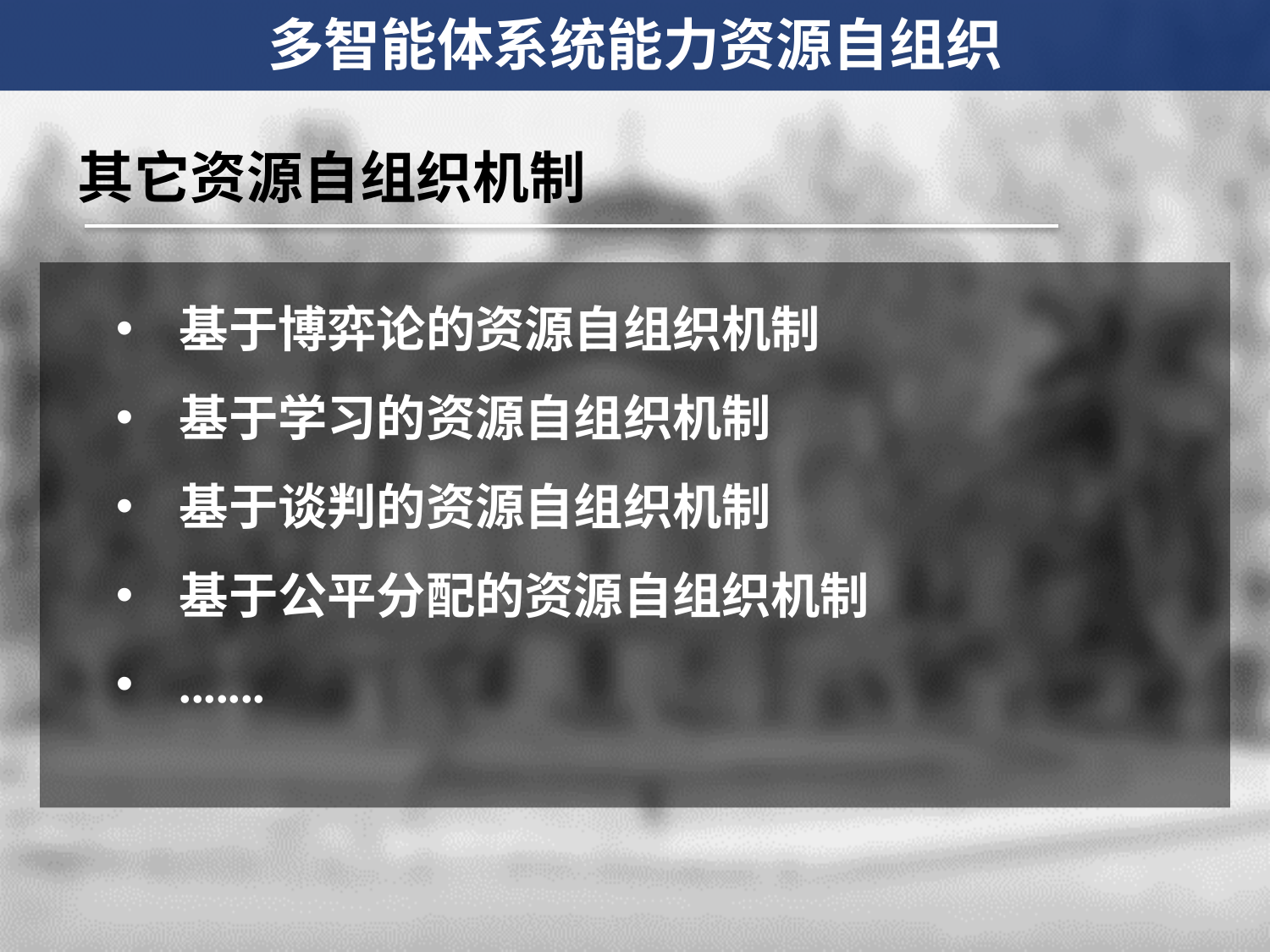

多智能体系统能力资源自组织
其它资源自组织机制
基于博弈论的资源自组织机制
基于学习的资源自组织机制
基于谈判的资源自组织机制
基于公平分配的资源自组织机制
.......